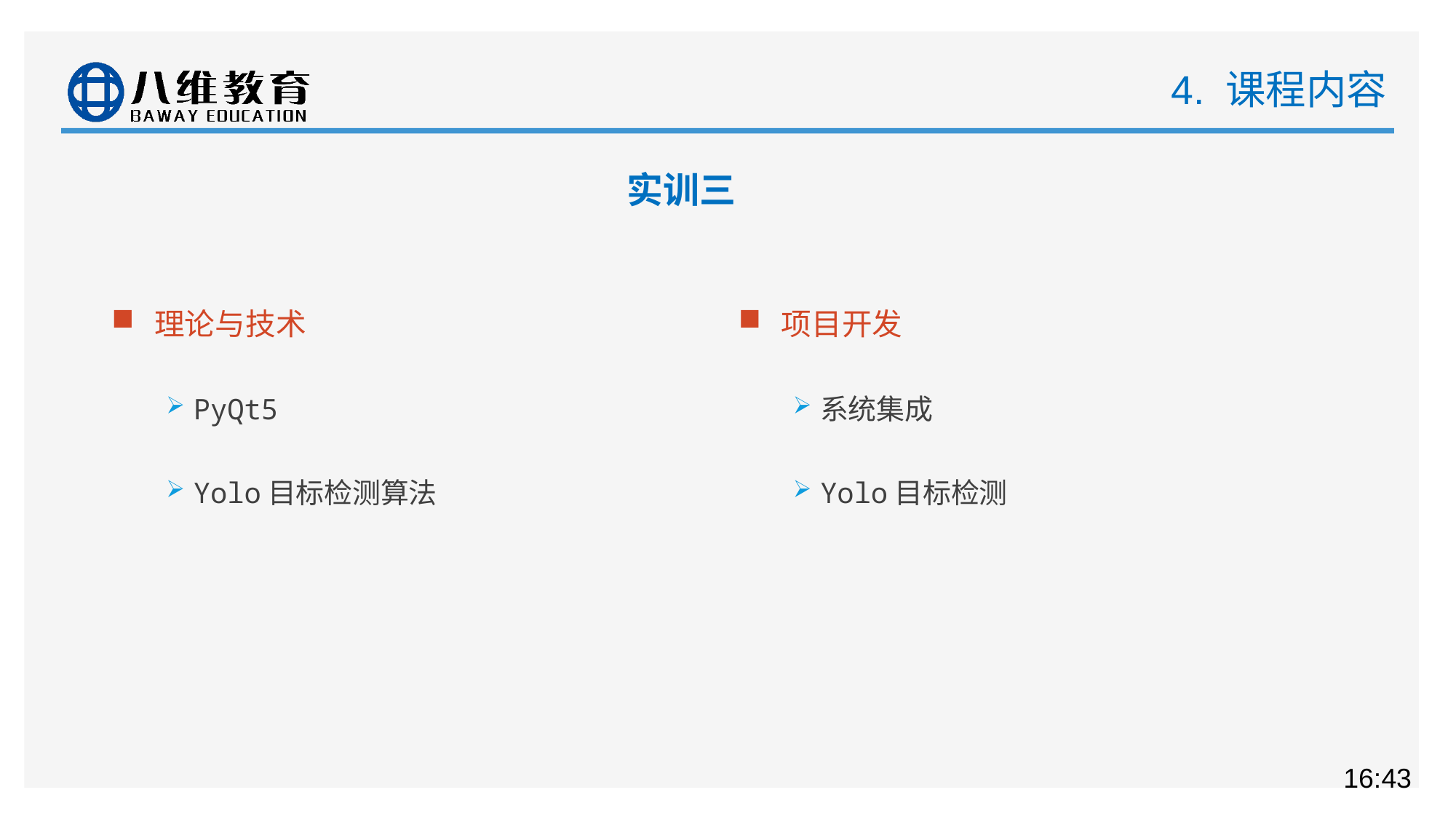

# 4. 课程内容
实训三
理论与技术
PyQt5
Yolo目标检测算法
项目开发
系统集成
Yolo目标检测